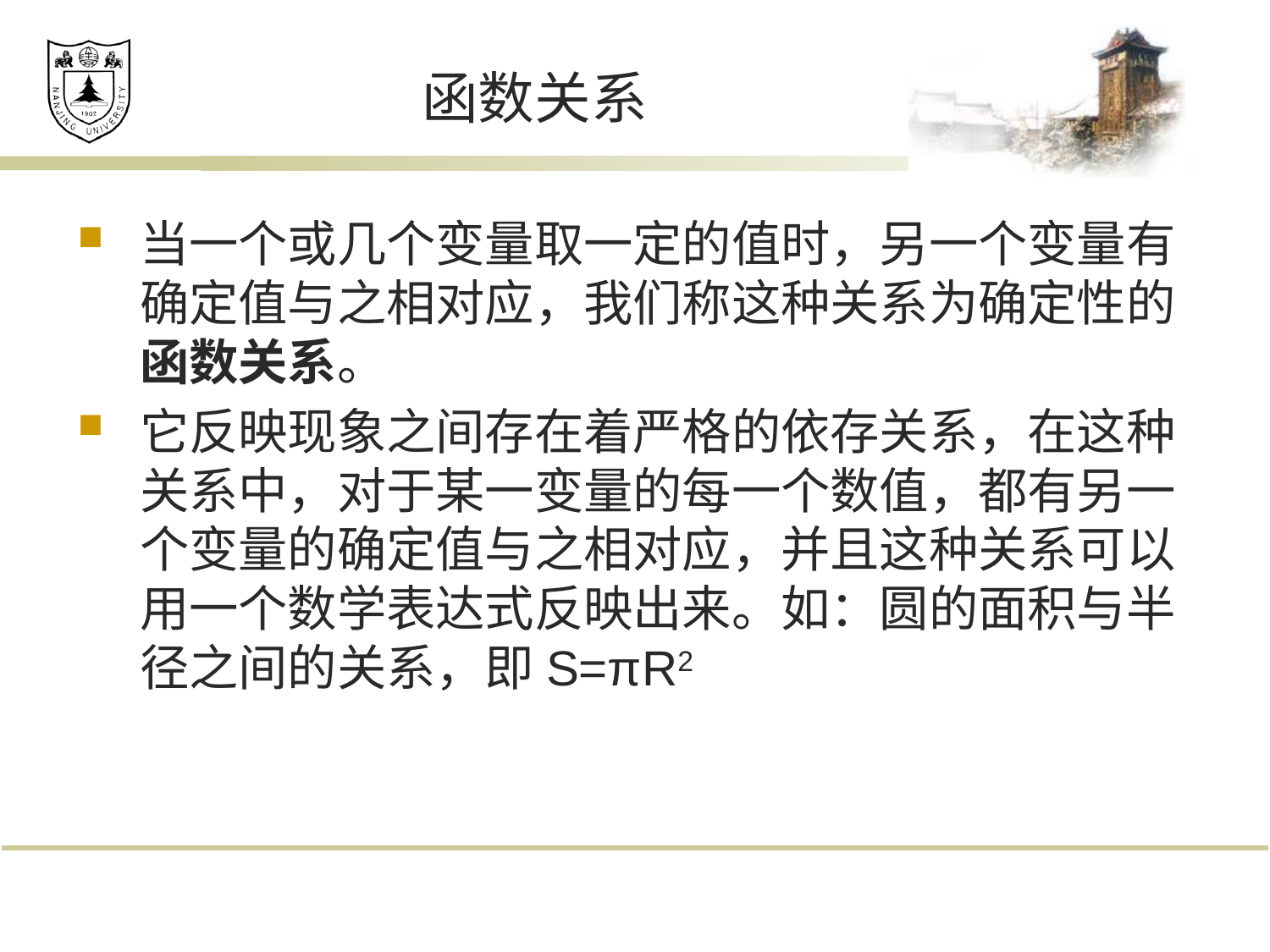

# 函数关系
当一个或几个变量取一定的值时，另一个变量有确定值与之相对应，我们称这种关系为确定性的函数关系。
它反映现象之间存在着严格的依存关系，在这种关系中，对于某一变量的每一个数值，都有另一个变量的确定值与之相对应，并且这种关系可以用一个数学表达式反映出来。如：圆的面积与半径之间的关系，即S=πR2